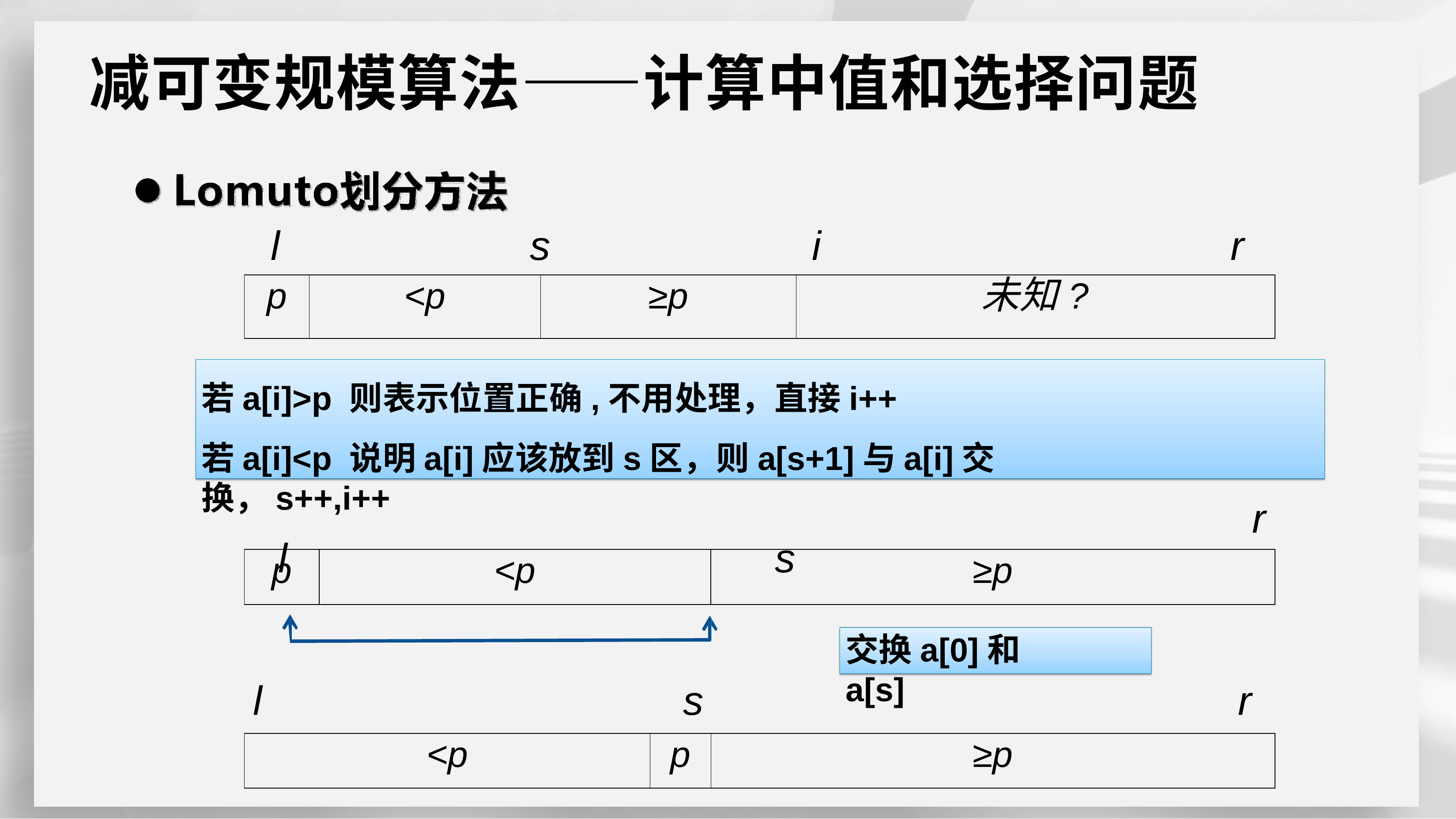

# 减可变规模算法——计算中值和选择问题

l
s
i
r
| p | <p | ≥p | 未知? |
| --- | --- | --- | --- |
若a[i]>p 则表示位置正确,不用处理，直接i++
若a[i]<p 说明a[i]应该放到s区，则a[s+1]与a[i]交换，s++,i++
l	s

r
| p | <p | ≥p |
| --- | --- | --- |

交换a[0]和a[s]
l
s
r
| <p | p | ≥p |
| --- | --- | --- |